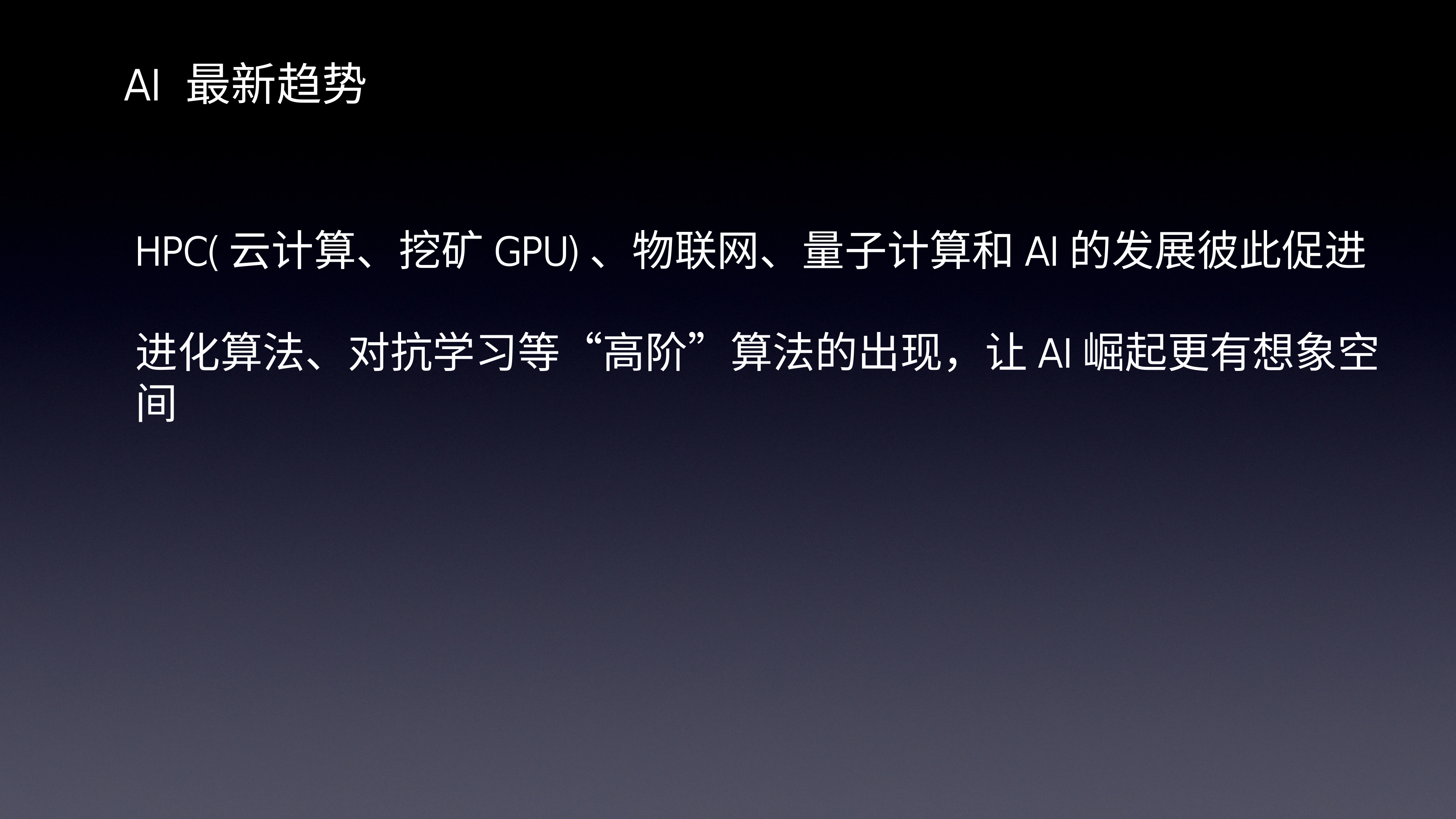

# AI 最新趋势
HPC(云计算、挖矿GPU)、物联网、量子计算和AI的发展彼此促进

进化算法、对抗学习等“高阶”算法的出现，让AI崛起更有想象空间